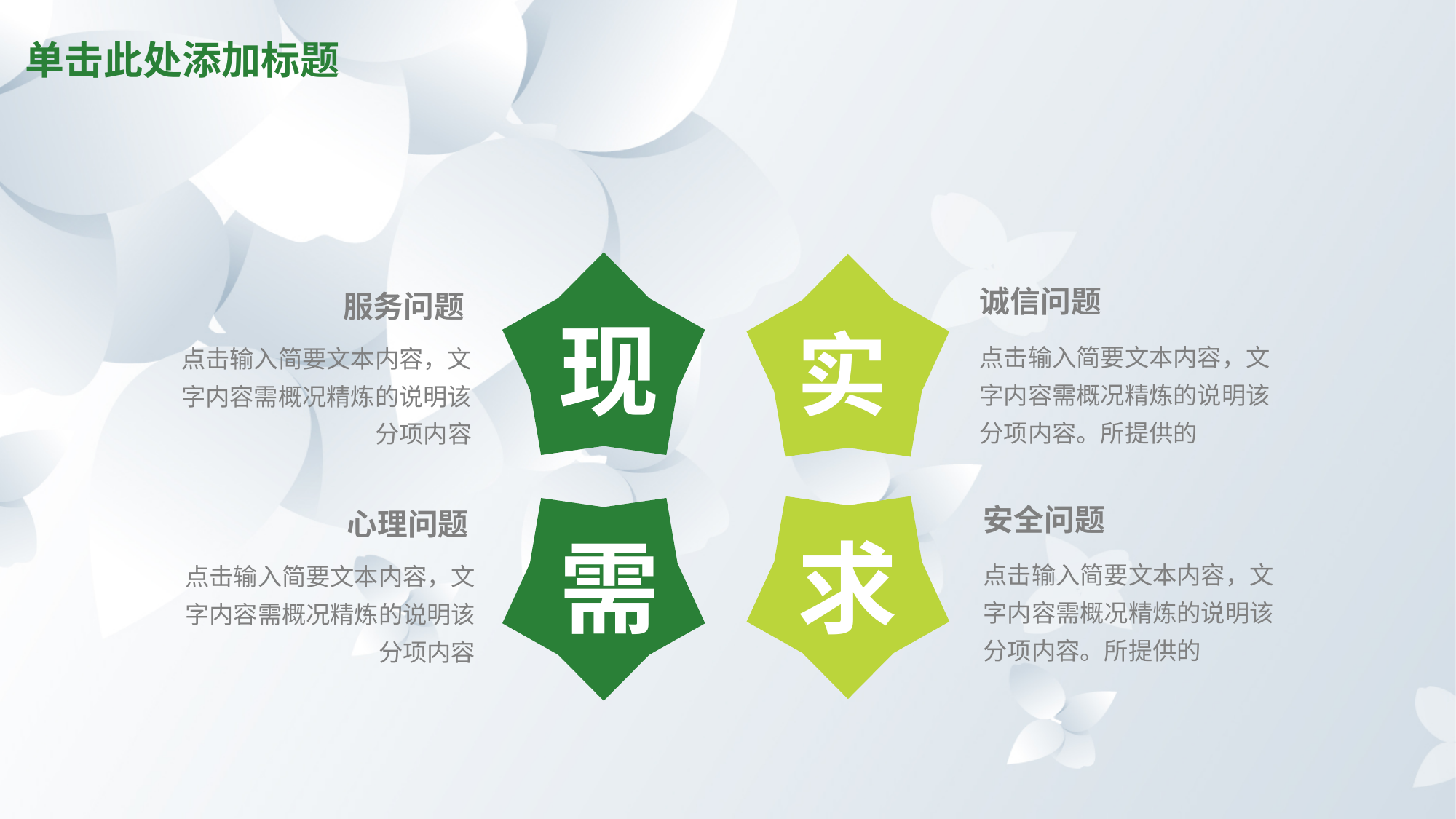

# 单击此处添加标题

现

实
诚信问题
服务问题
点击输入简要文本内容，文字内容需概况精炼的说明该分项内容。所提供的

点击输入简要文本内容，文字内容需概况精炼的说明该分项内容

安全问题

求

需
心理问题
点击输入简要文本内容，文字内容需概况精炼的说明该分项内容。所提供的

点击输入简要文本内容，文字内容需概况精炼的说明该分项内容